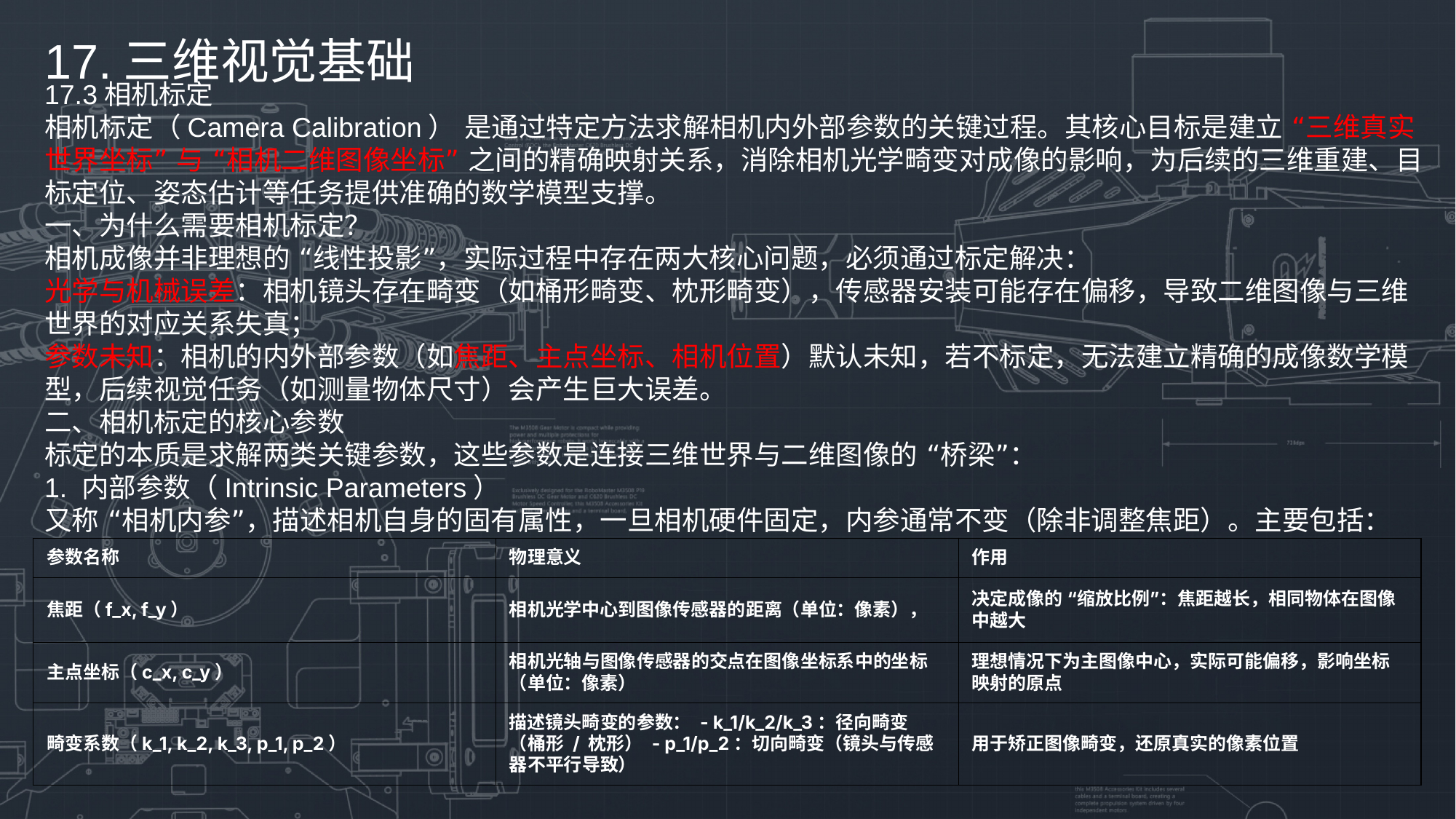

17.三维视觉基础
17.3相机标定
相机标定（Camera Calibration） 是通过特定方法求解相机内外部参数的关键过程。其核心目标是建立 “三维真实世界坐标” 与 “相机二维图像坐标” 之间的精确映射关系，消除相机光学畸变对成像的影响，为后续的三维重建、目标定位、姿态估计等任务提供准确的数学模型支撑。
一、为什么需要相机标定？
相机成像并非理想的 “线性投影”，实际过程中存在两大核心问题，必须通过标定解决：
光学与机械误差：相机镜头存在畸变（如桶形畸变、枕形畸变），传感器安装可能存在偏移，导致二维图像与三维世界的对应关系失真；
参数未知：相机的内外部参数（如焦距、主点坐标、相机位置）默认未知，若不标定，无法建立精确的成像数学模型，后续视觉任务（如测量物体尺寸）会产生巨大误差。
二、相机标定的核心参数
标定的本质是求解两类关键参数，这些参数是连接三维世界与二维图像的 “桥梁”：
1. 内部参数（Intrinsic Parameters）
又称 “相机内参”，描述相机自身的固有属性，一旦相机硬件固定，内参通常不变（除非调整焦距）。主要包括：

| 参数名称 | 物理意义 | 作用 |
| --- | --- | --- |
| 焦距（f\_x, f\_y） | 相机光学中心到图像传感器的距离（单位：像素）， | 决定成像的 “缩放比例”：焦距越长，相同物体在图像中越大 |
| 主点坐标（c\_x, c\_y） | 相机光轴与图像传感器的交点在图像坐标系中的坐标（单位：像素） | 理想情况下为主图像中心，实际可能偏移，影响坐标映射的原点 |
| 畸变系数（k\_1, k\_2, k\_3, p\_1, p\_2） | 描述镜头畸变的参数： - k\_1/k\_2/k\_3：径向畸变（桶形 / 枕形） - p\_1/p\_2：切向畸变（镜头与传感器不平行导致） | 用于矫正图像畸变，还原真实的像素位置 |